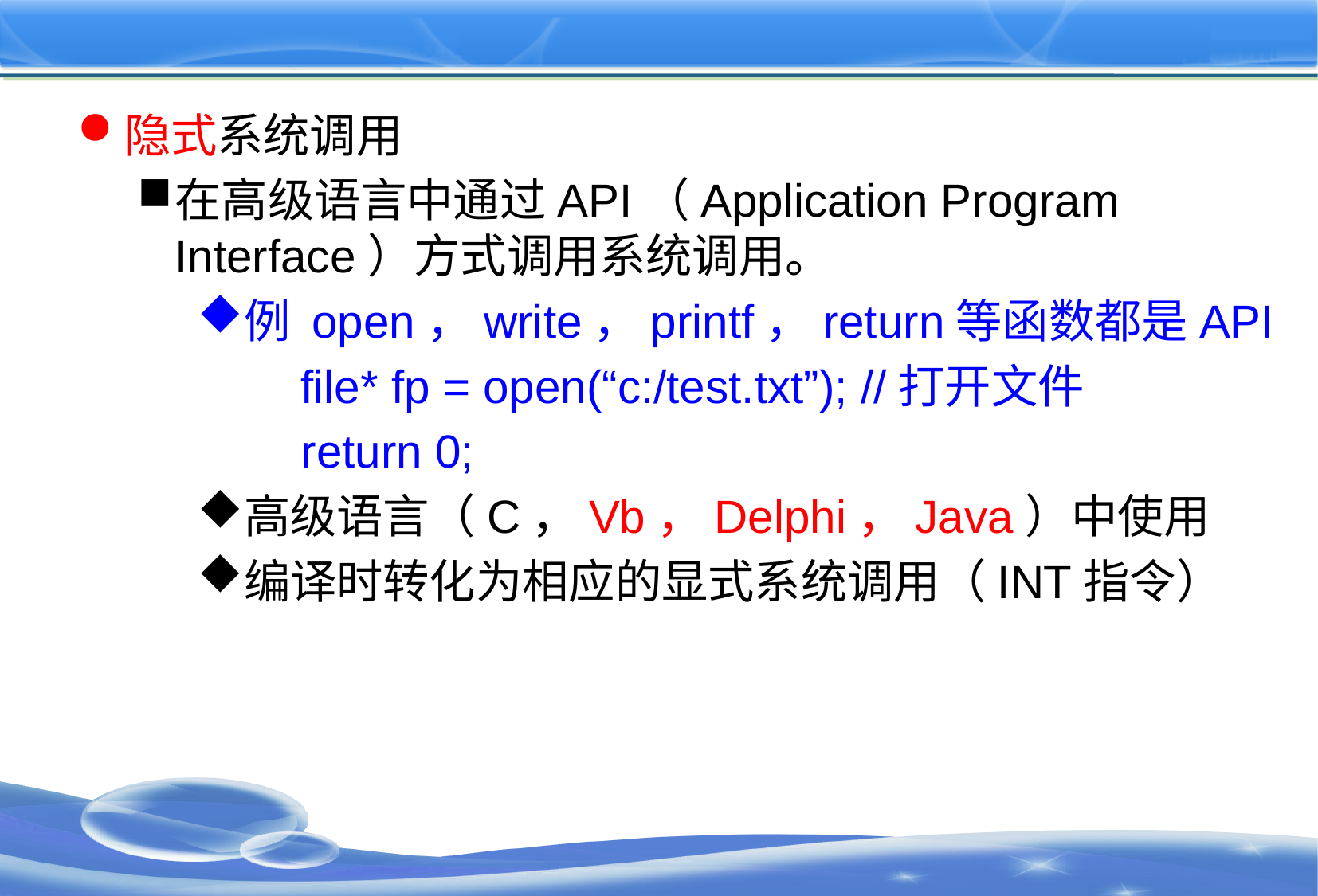

#
隐式系统调用
在高级语言中通过API（Application Program Interface）方式调用系统调用。
例 open，write，printf，return等函数都是API
        file* fp = open(“c:/test.txt”); //打开文件
        return 0;
高级语言（C，Vb，Delphi，Java）中使用
编译时转化为相应的显式系统调用（INT指令）